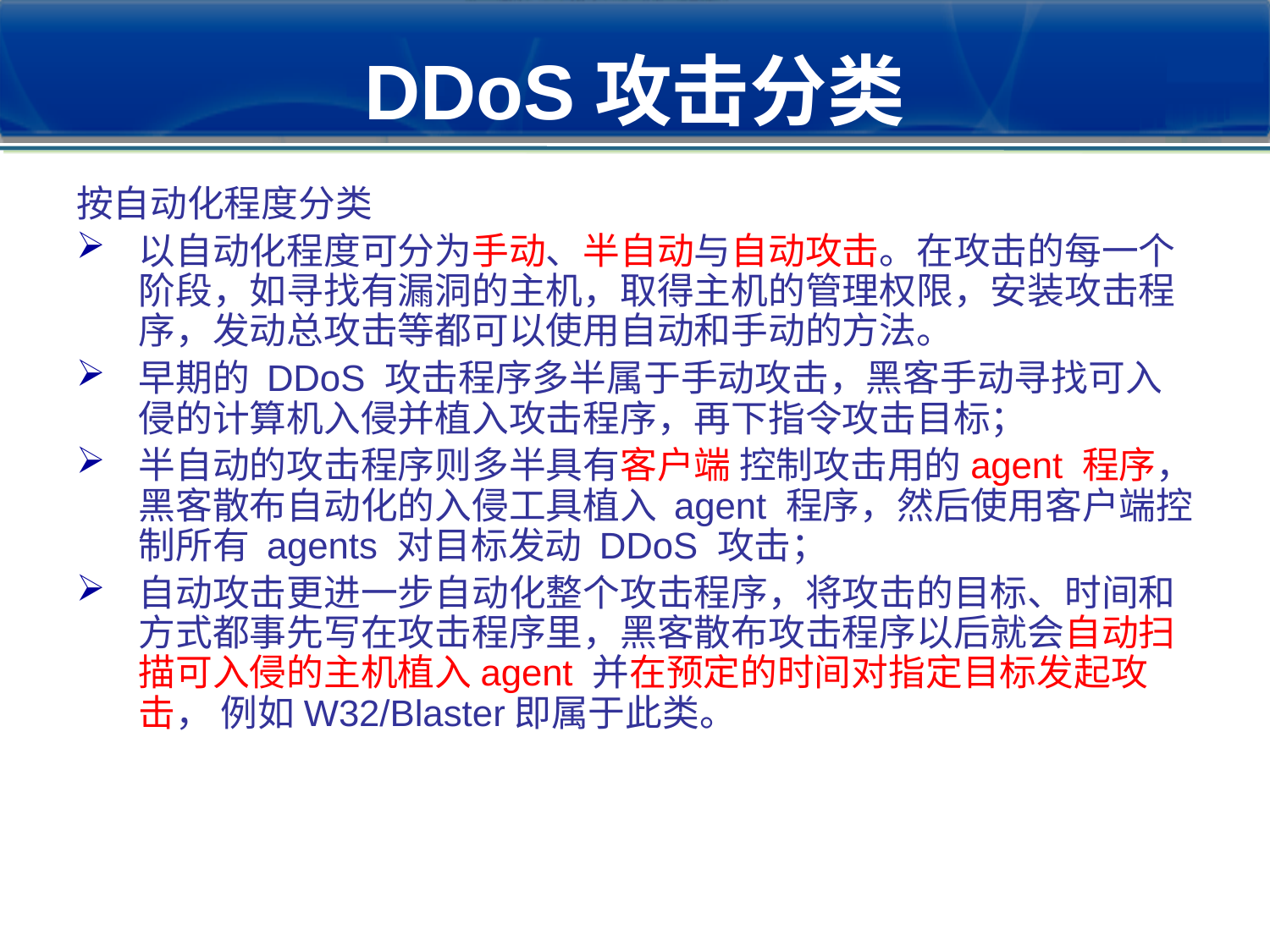

# DDoS攻击分类
按自动化程度分类
以自动化程度可分为手动、半自动与自动攻击。在攻击的每一个阶段，如寻找有漏洞的主机，取得主机的管理权限，安装攻击程序，发动总攻击等都可以使用自动和手动的方法。
早期的 DDoS 攻击程序多半属于手动攻击，黑客手动寻找可入侵的计算机入侵并植入攻击程序，再下指令攻击目标；
半自动的攻击程序则多半具有客户端 控制攻击用的agent 程序， 黑客散布自动化的入侵工具植入 agent 程序，然后使用客户端控制所有 agents 对目标发动 DDoS 攻击；
自动攻击更进一步自动化整个攻击程序，将攻击的目标、时间和方式都事先写在攻击程序里，黑客散布攻击程序以后就会自动扫描可入侵的主机植入agent 并在预定的时间对指定目标发起攻击， 例如W32/Blaster即属于此类。